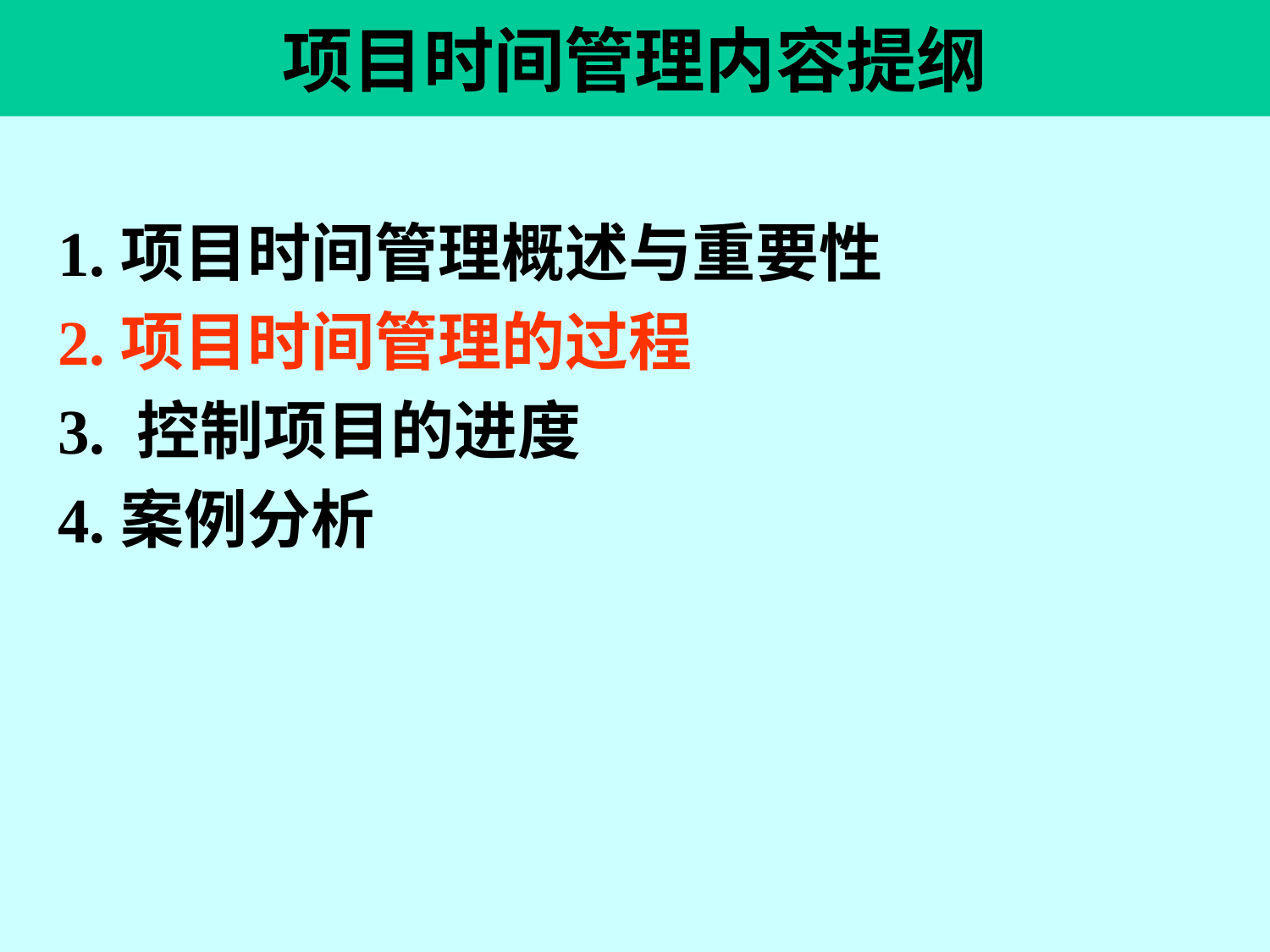

# 项目时间管理内容提纲
1.项目时间管理概述与重要性
2.项目时间管理的过程
3. 控制项目的进度
4.案例分析